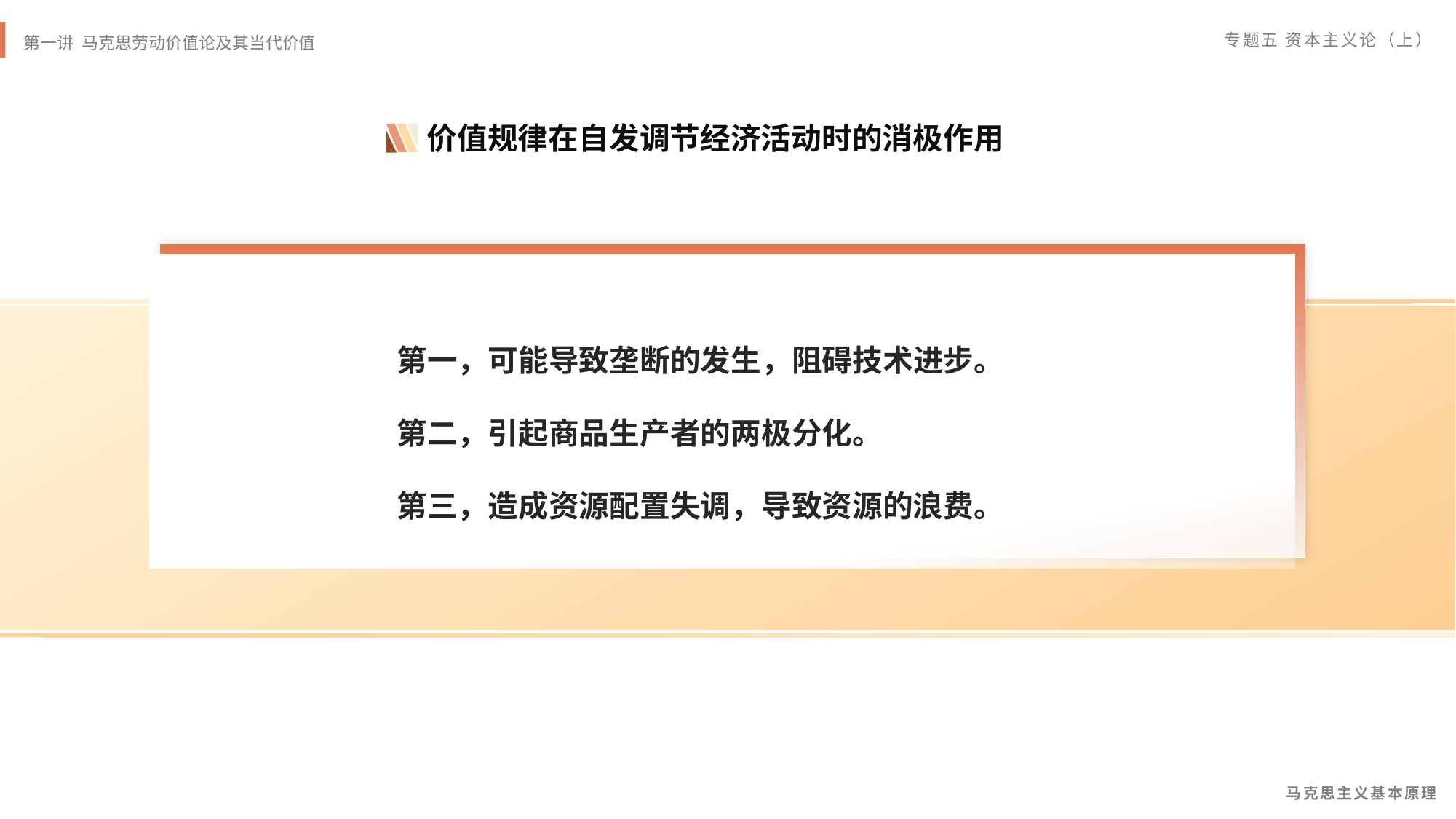

价值规律在自发调节经济活动时的消极作用

第一，可能导致垄断的发生，阻碍技术进步。
第二，引起商品生产者的两极分化。
第三，造成资源配置失调，导致资源的浪费。